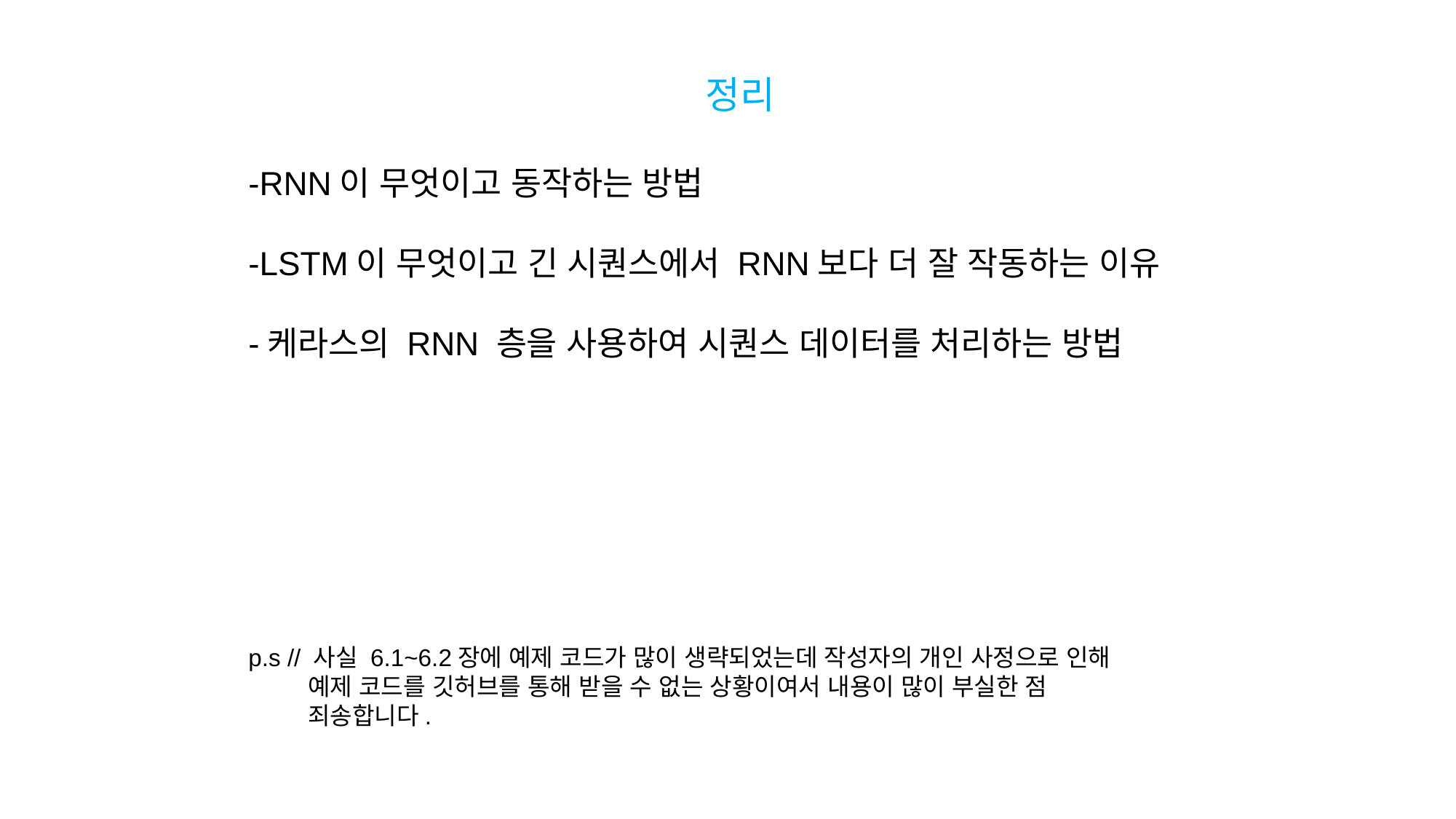

정리

-RNN이 무엇이고 동작하는 방법

-LSTM이 무엇이고 긴 시퀀스에서 RNN보다 더 잘 작동하는 이유

-케라스의 RNN 층을 사용하여 시퀀스 데이터를 처리하는 방법

p.s // 사실 6.1~6.2장에 예제 코드가 많이 생략되었는데 작성자의 개인 사정으로 인해
        예제 코드를 깃허브를 통해 받을 수 없는 상황이여서 내용이 많이 부실한 점
        죄송합니다.